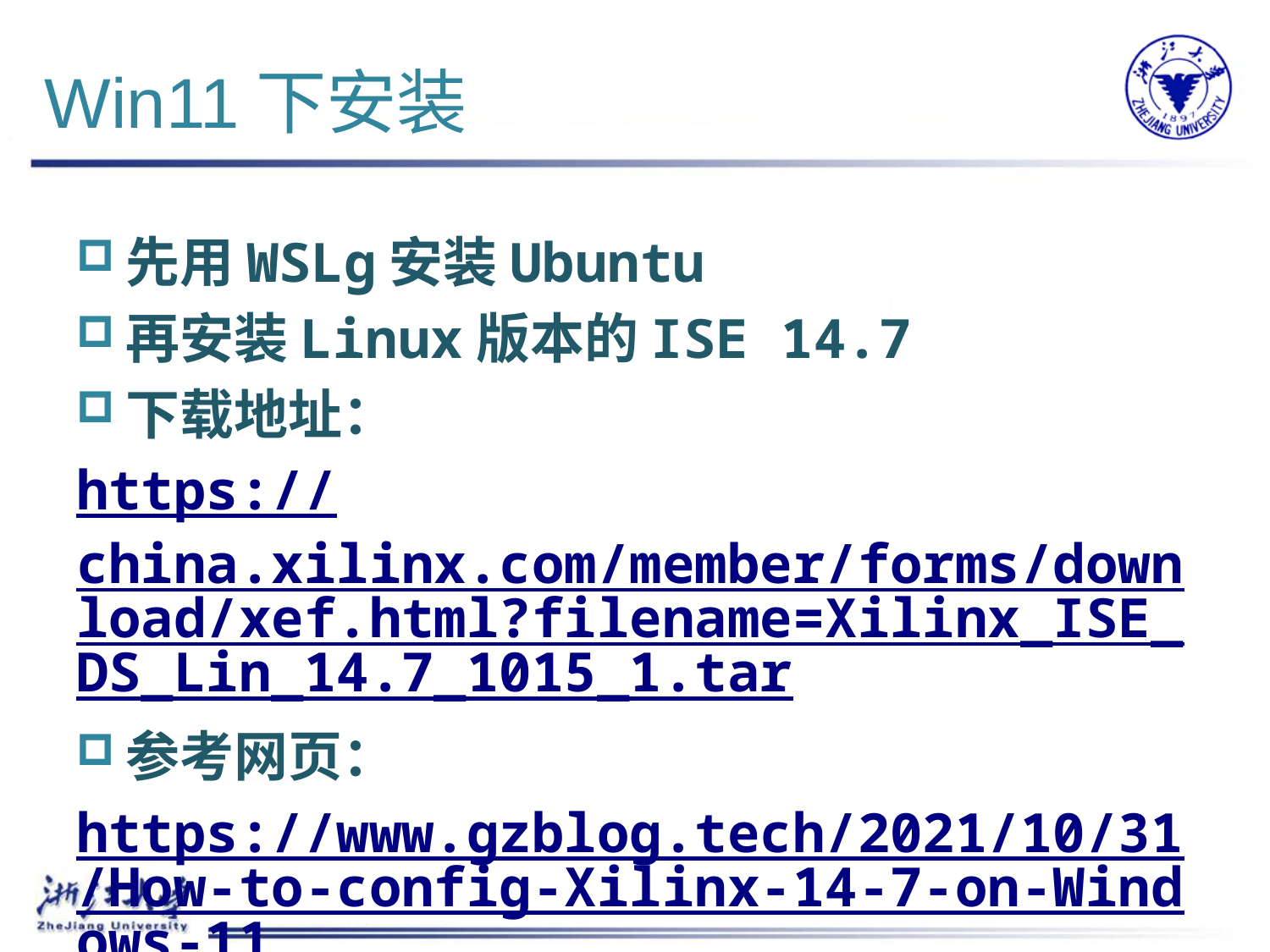

# Win11下安装
先用WSLg安装Ubuntu
再安装Linux版本的ISE 14.7
下载地址：
https://china.xilinx.com/member/forms/download/xef.html?filename=Xilinx_ISE_DS_Lin_14.7_1015_1.tar
参考网页：
https://www.gzblog.tech/2021/10/31/How-to-config-Xilinx-14-7-on-Windows-11/